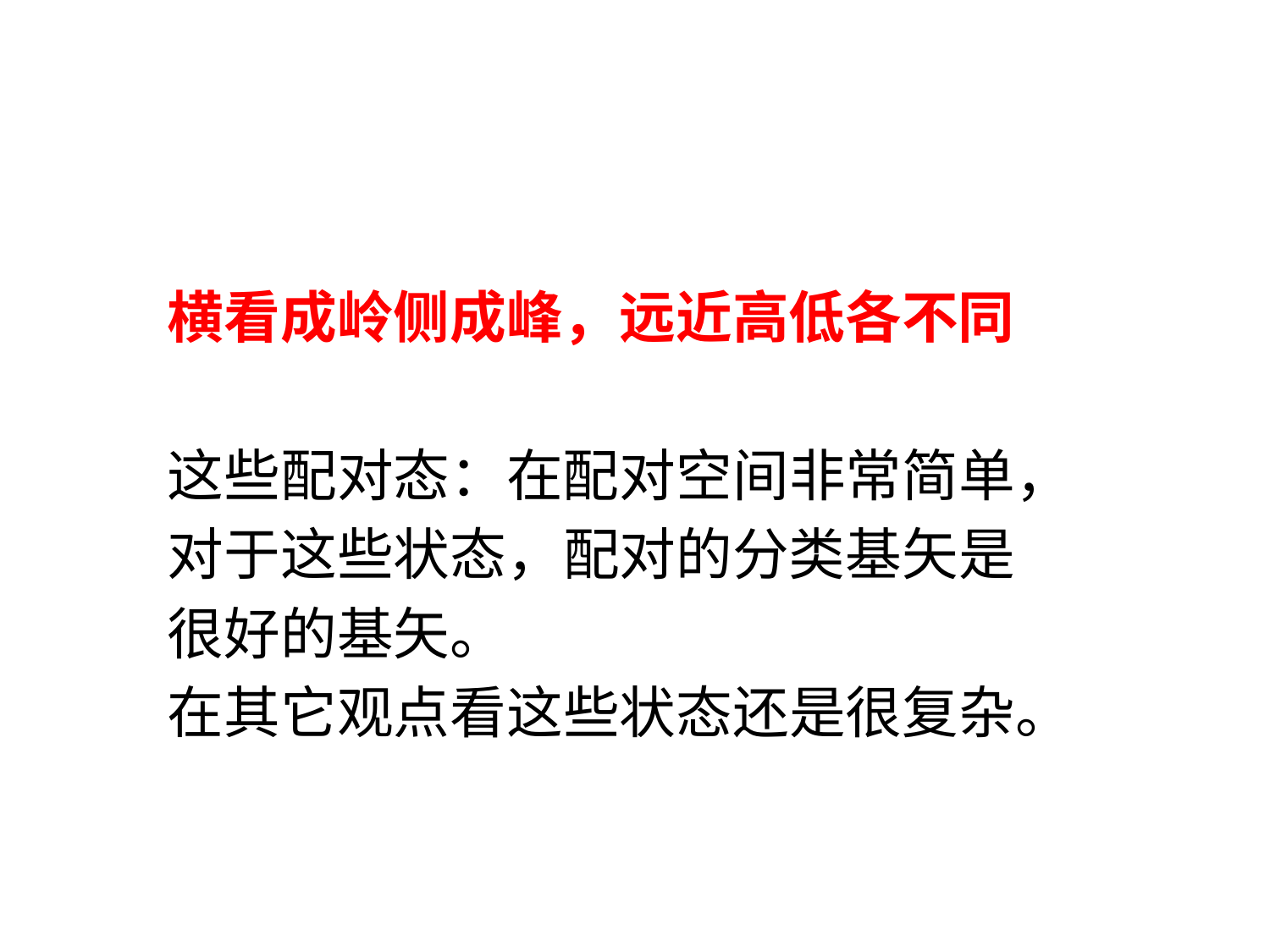

横看成岭侧成峰，远近高低各不同

这些配对态：在配对空间非常简单，
对于这些状态，配对的分类基矢是
很好的基矢。
在其它观点看这些状态还是很复杂。